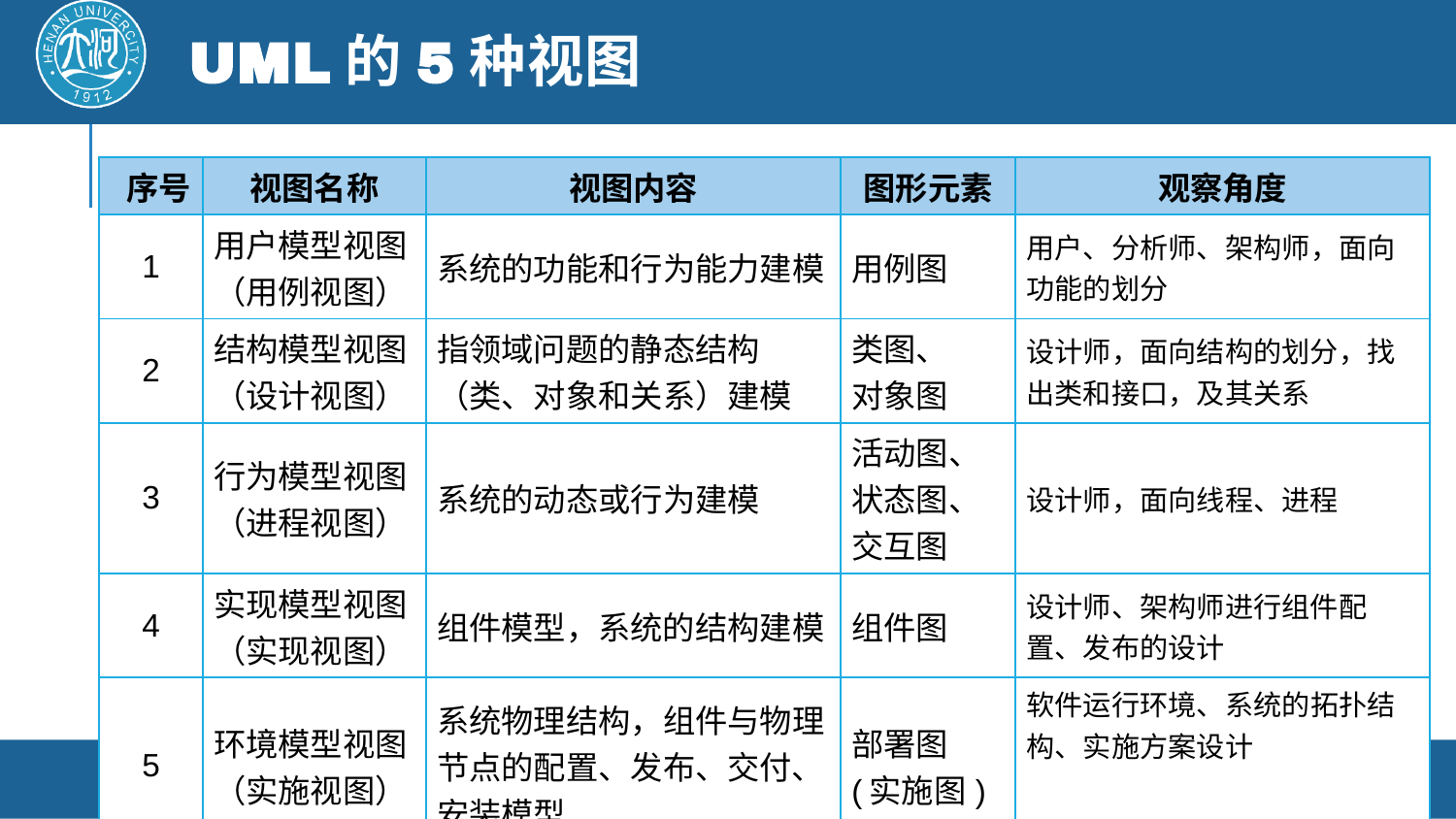

# UML的5种视图
| 序号 | 视图名称 | 视图内容 | 图形元素 | 观察角度 |
| --- | --- | --- | --- | --- |
| 1 | 用户模型视图 （用例视图） | 系统的功能和行为能力建模 | 用例图 | 用户、分析师、架构师，面向功能的划分 |
| 2 | 结构模型视图 （设计视图） | 指领域问题的静态结构（类、对象和关系）建模 | 类图、 对象图 | 设计师，面向结构的划分，找出类和接口，及其关系 |
| 3 | 行为模型视图 （进程视图） | 系统的动态或行为建模 | 活动图、状态图、交互图 | 设计师，面向线程、进程 |
| 4 | 实现模型视图 （实现视图） | 组件模型，系统的结构建模 | 组件图 | 设计师、架构师进行组件配置、发布的设计 |
| 5 | 环境模型视图 （实施视图） | 系统物理结构，组件与物理节点的配置、发布、交付、安装模型 | 部署图(实施图) | 软件运行环境、系统的拓扑结构、实施方案设计 |

软件工程
59